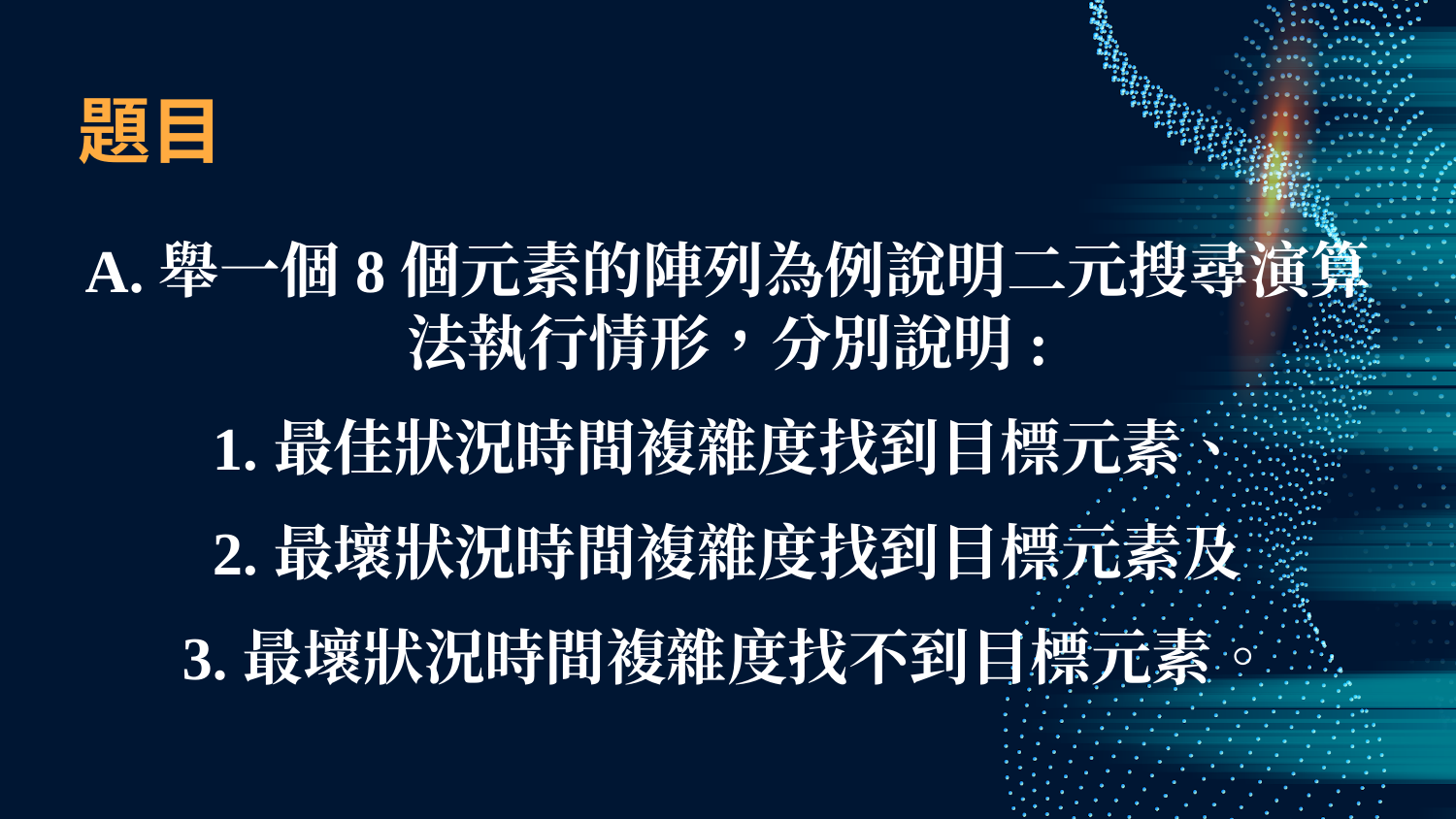

# 題目
A.舉一個8個元素的陣列為例說明二元搜尋演算法執行情形，分別說明:
1.最佳狀況時間複雜度找到目標元素、
2.最壞狀況時間複雜度找到目標元素及
3.最壞狀況時間複雜度找不到目標元素。